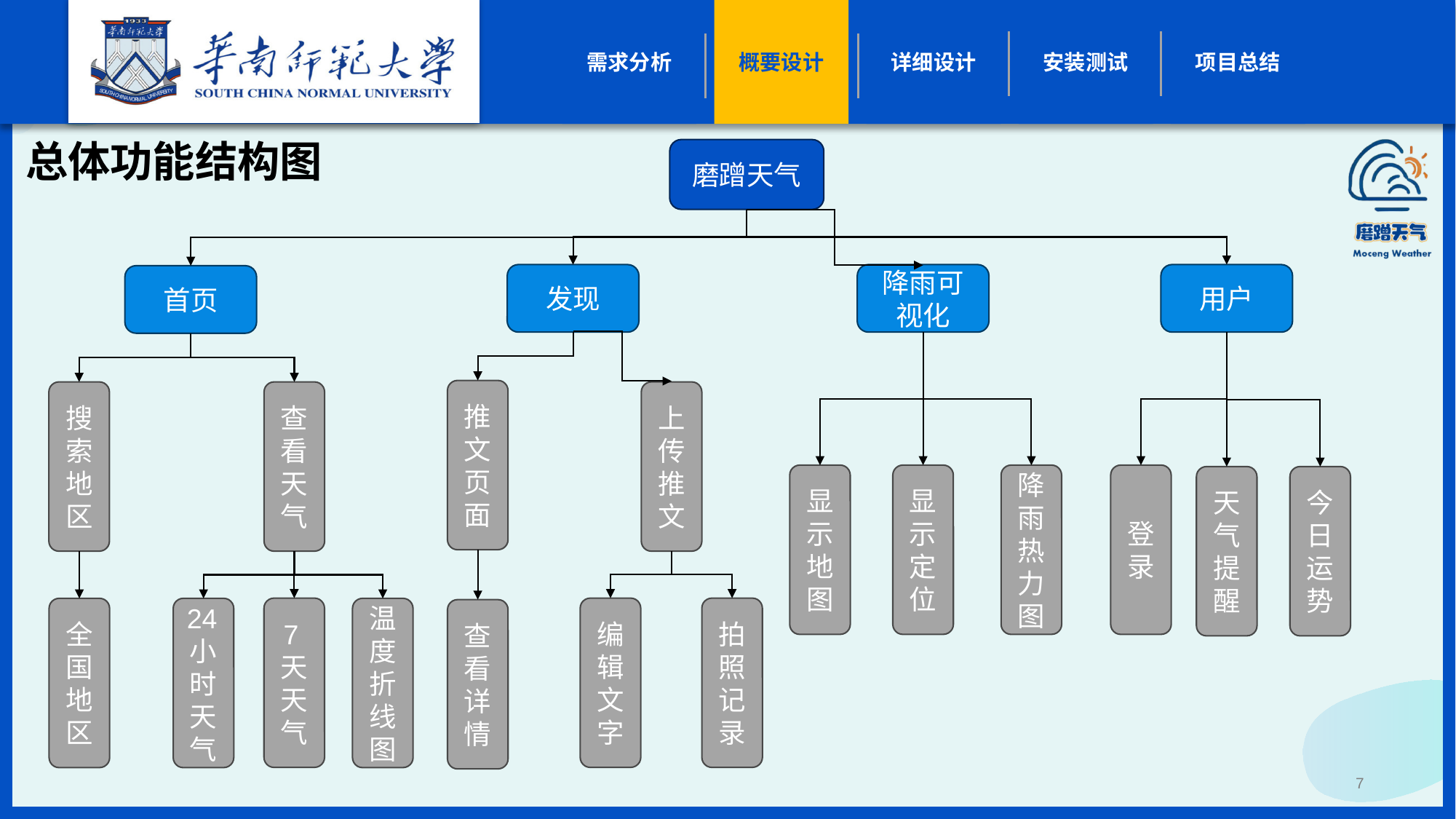

总体功能结构图
磨蹭天气
发现
降雨可视化
用户
首页
推文页面
搜索地区
查看天气
上传推文
降雨热力图
登录
显示地图
显示定位
天气提醒
今日运势
7天天气
编辑文字
拍照记录
全国地区
24小时天气
温度折线图
查看详情
7